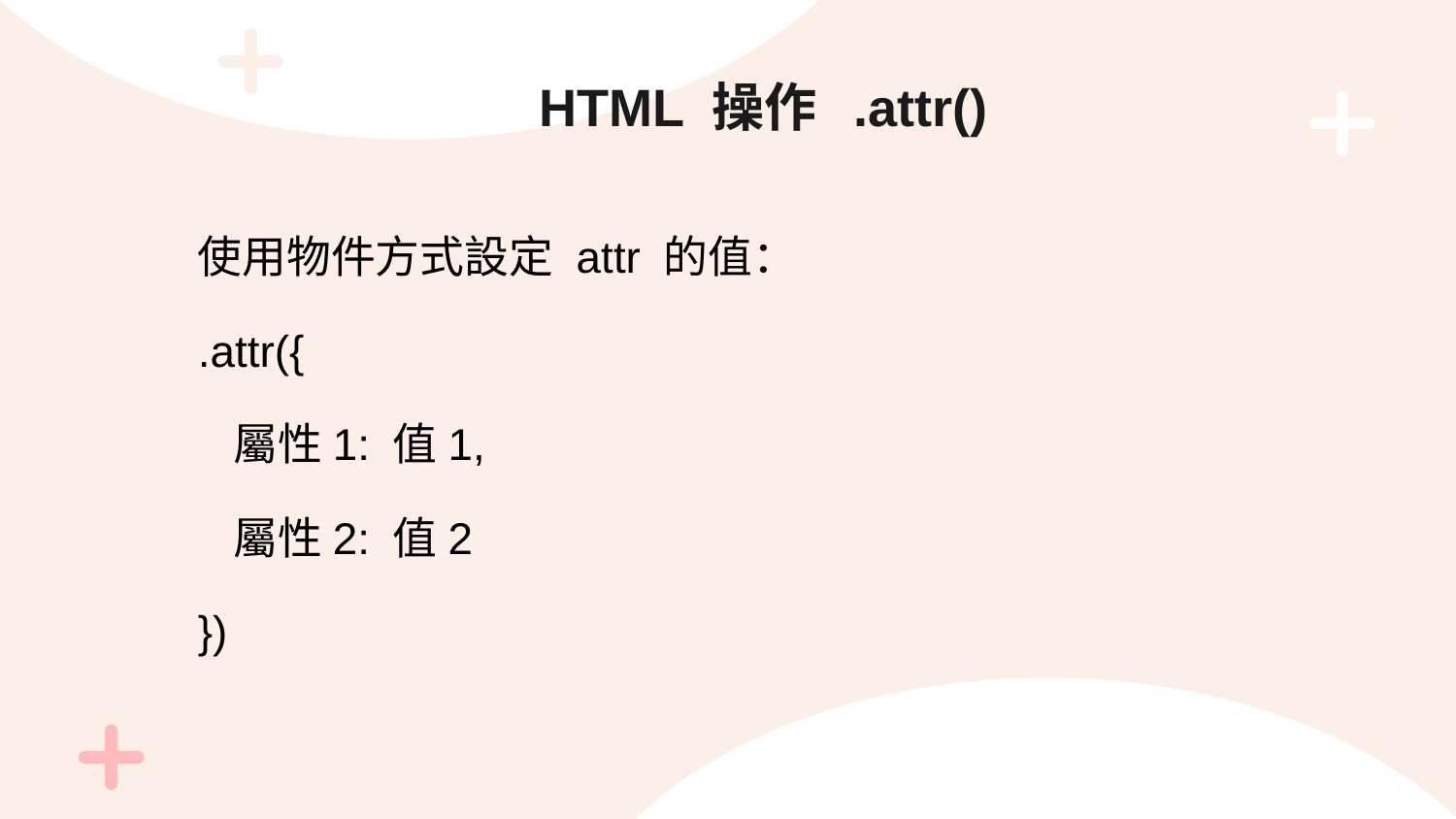

# HTML 操作  .attr()
使用物件方式設定 attr 的值：
.attr({
  屬性1: 值1,
  屬性2: 值2
})